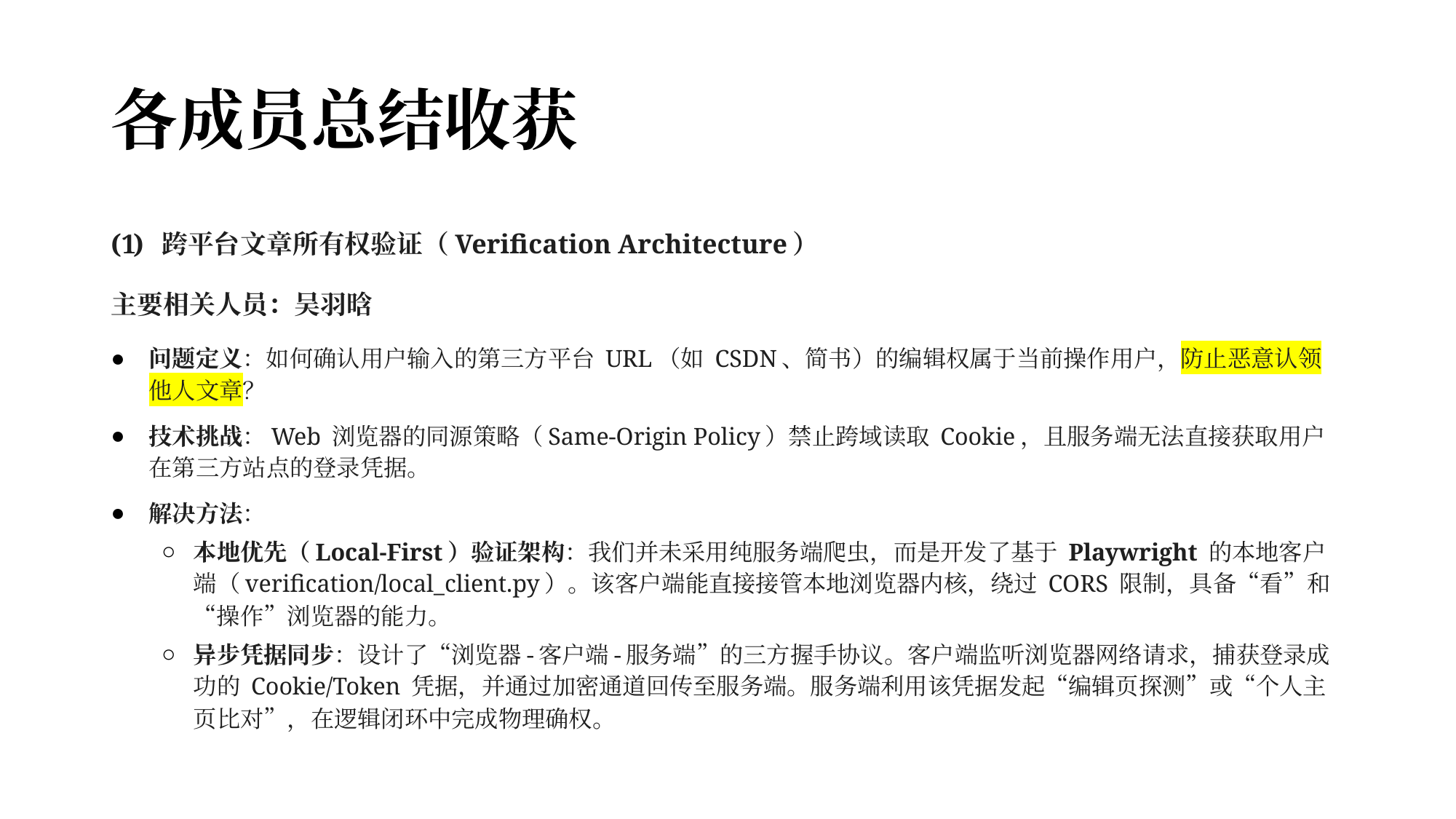

# 各成员总结收获
跨平台文章所有权验证（Verification Architecture）
主要相关人员：吴羽晗
问题定义：如何确认用户输入的第三方平台 URL（如 CSDN、简书）的编辑权属于当前操作用户，防止恶意认领他人文章？
技术挑战：Web 浏览器的同源策略（Same-Origin Policy）禁止跨域读取 Cookie，且服务端无法直接获取用户在第三方站点的登录凭据。
解决方法：
本地优先（Local-First）验证架构：我们并未采用纯服务端爬虫，而是开发了基于 Playwright 的本地客户端（verification/local_client.py）。该客户端能直接接管本地浏览器内核，绕过 CORS 限制，具备“看”和“操作”浏览器的能力。
异步凭据同步：设计了“浏览器-客户端-服务端”的三方握手协议。客户端监听浏览器网络请求，捕获登录成功的 Cookie/Token 凭据，并通过加密通道回传至服务端。服务端利用该凭据发起“编辑页探测”或“个人主页比对”，在逻辑闭环中完成物理确权。